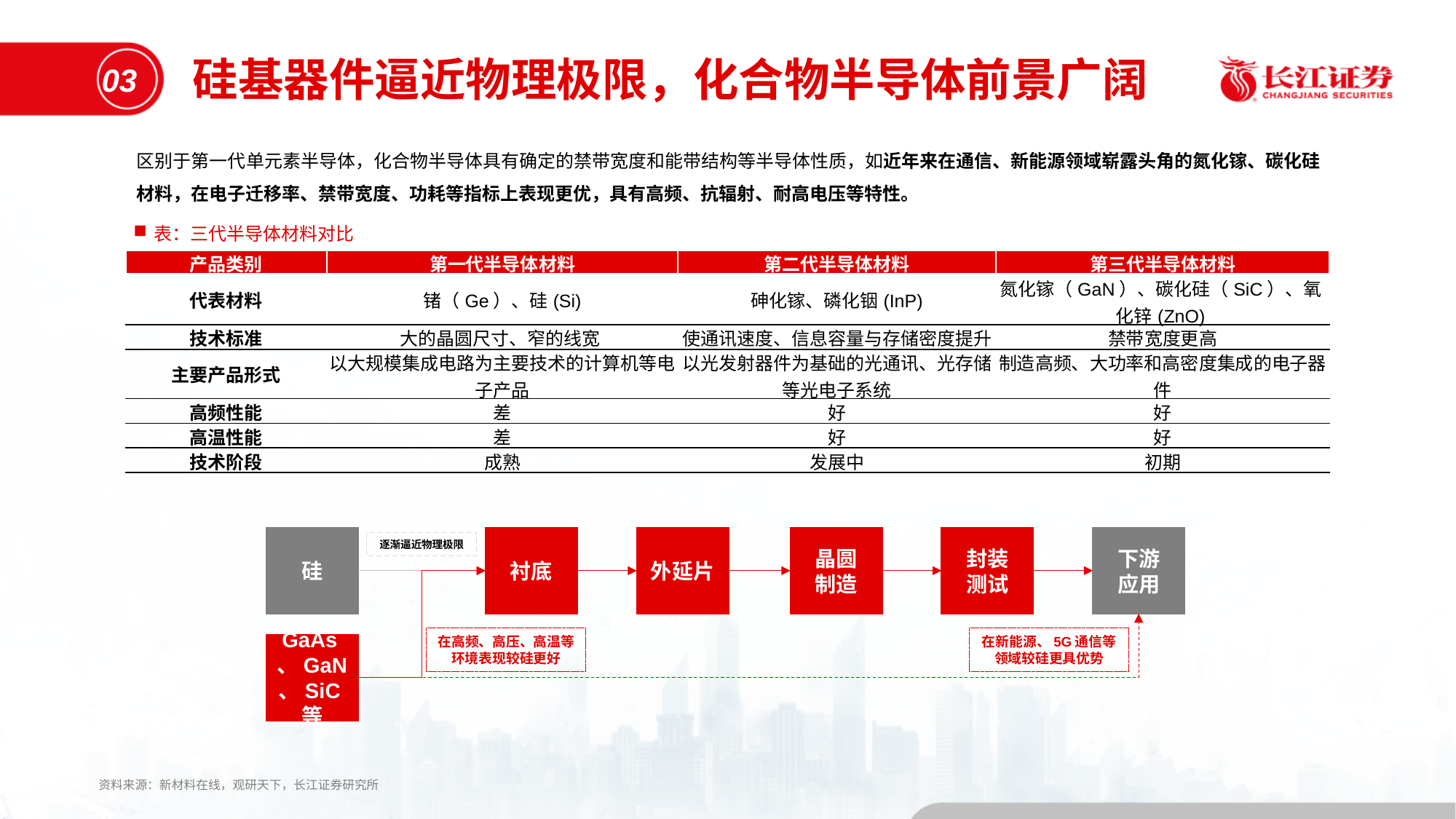

硅基器件逼近物理极限，化合物半导体前景广阔
03
区别于第一代单元素半导体，化合物半导体具有确定的禁带宽度和能带结构等半导体性质，如近年来在通信、新能源领域崭露头角的氮化镓、碳化硅材料，在电子迁移率、禁带宽度、功耗等指标上表现更优，具有高频、抗辐射、耐高电压等特性。
表：三代半导体材料对比
| 产品类别 | 第一代半导体材料 | 第二代半导体材料 | 第三代半导体材料 |
| --- | --- | --- | --- |
| 代表材料 | 锗（Ge）、硅(Si) | 砷化镓、磷化铟(InP) | 氮化镓（GaN）、碳化硅（SiC）、氧化锌(ZnO) |
| 技术标准 | 大的晶圆尺寸、窄的线宽 | 使通讯速度、信息容量与存储密度提升 | 禁带宽度更高 |
| 主要产品形式 | 以大规模集成电路为主要技术的计算机等电子产品 | 以光发射器件为基础的光通讯、光存储等光电子系统 | 制造高频、大功率和高密度集成的电子器件 |
| 高频性能 | 差 | 好 | 好 |
| 高温性能 | 差 | 好 | 好 |
| 技术阶段 | 成熟 | 发展中 | 初期 |
硅
衬底
外延片
晶圆
制造
封装
测试
下游
应用
逐渐逼近物理极限
在高频、高压、高温等环境表现较硅更好
在新能源、5G通信等领域较硅更具优势
GaAs、GaN、SiC等
资料来源：新材料在线，观研天下，长江证券研究所